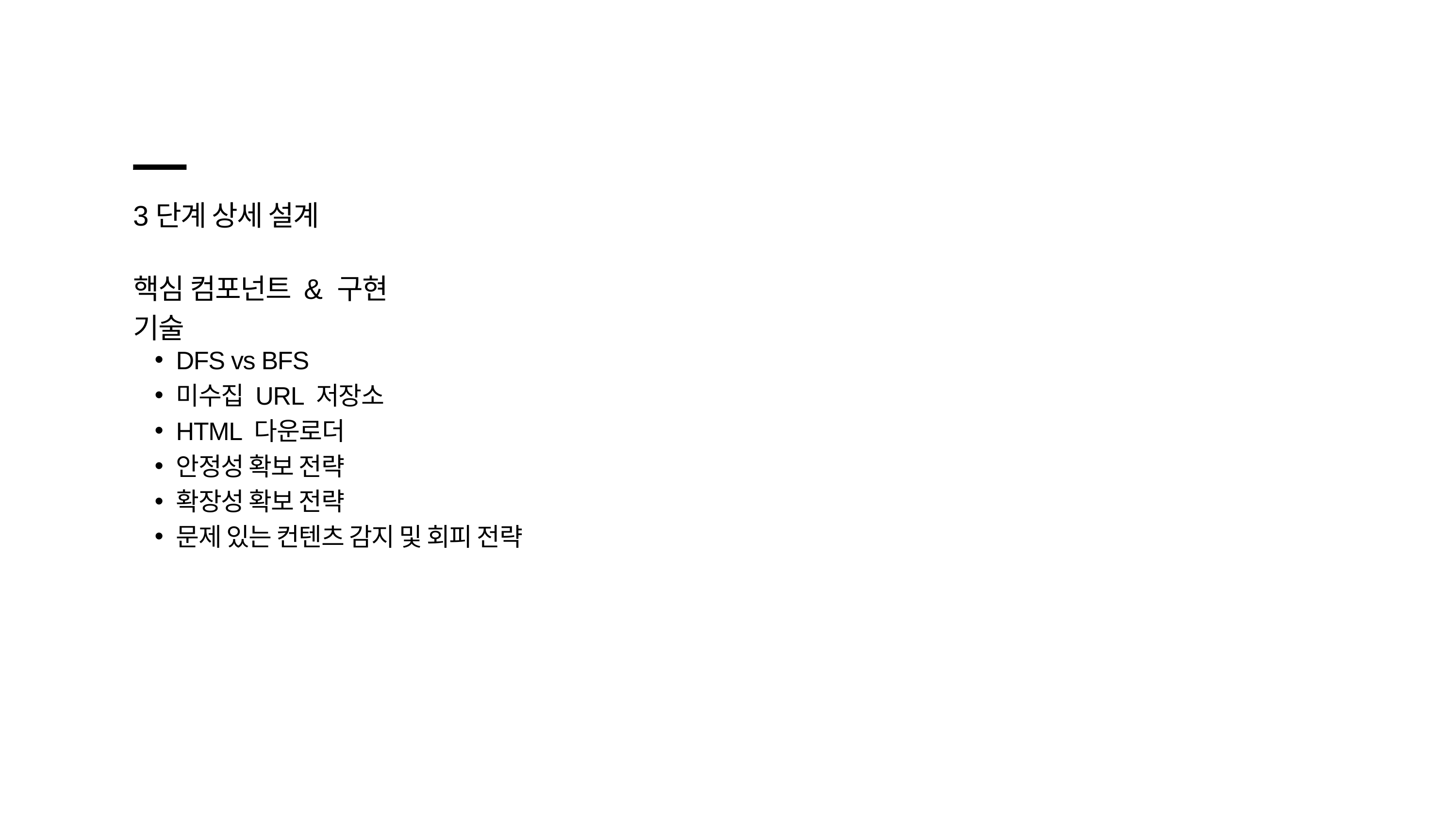

3단계 상세 설계
핵심 컴포넌트 & 구현 기술
DFS vs BFS
미수집 URL 저장소
HTML 다운로더
안정성 확보 전략
확장성 확보 전략
문제 있는 컨텐츠 감지 및 회피 전략